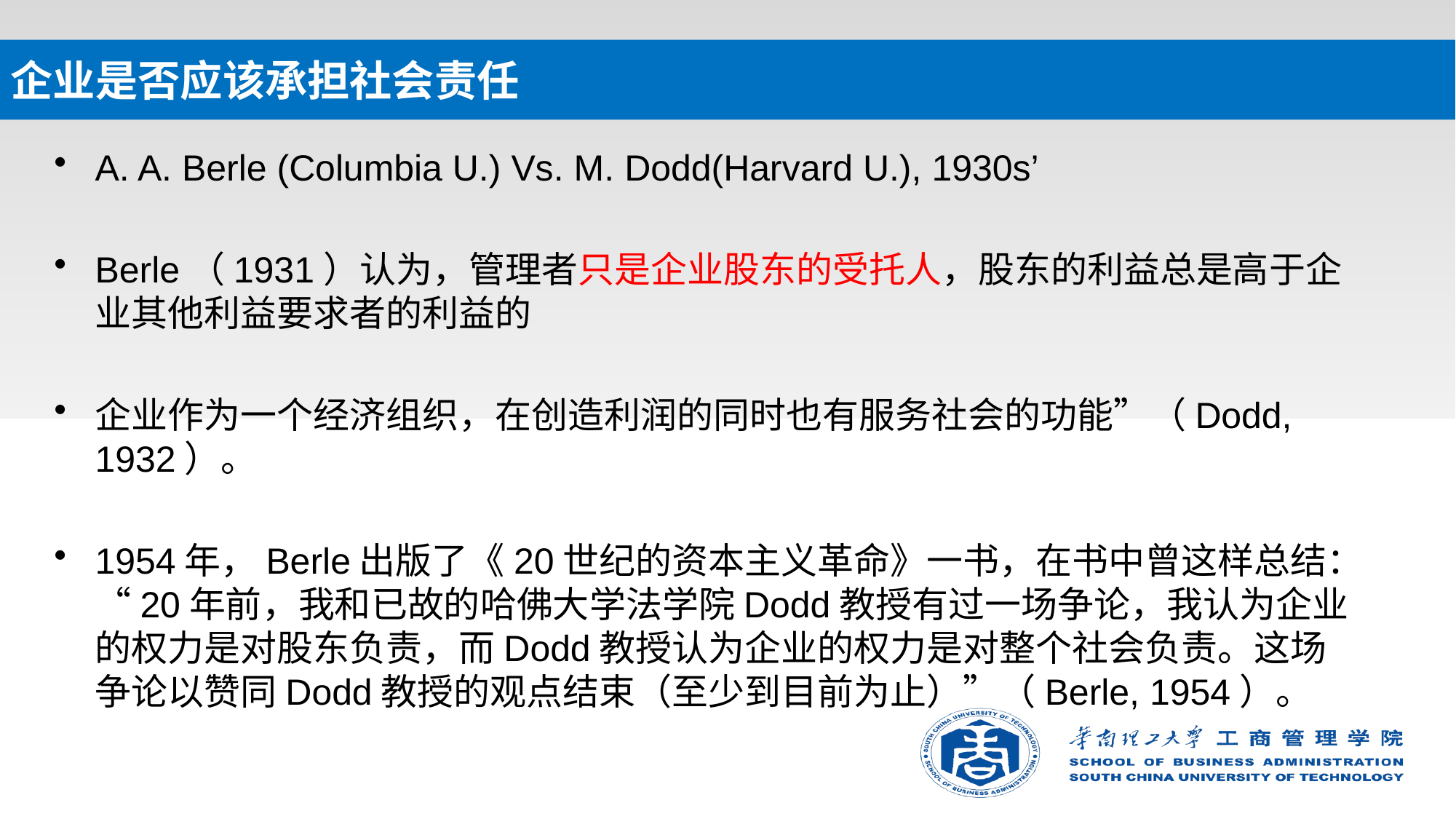

# 企业是否应该承担社会责任
A. A. Berle (Columbia U.) Vs. M. Dodd(Harvard U.), 1930s’

Berle（1931）认为，管理者只是企业股东的受托人，股东的利益总是高于企业其他利益要求者的利益的

企业作为一个经济组织，在创造利润的同时也有服务社会的功能”（Dodd, 1932）。

1954年，Berle出版了《20世纪的资本主义革命》一书，在书中曾这样总结：“20年前，我和已故的哈佛大学法学院Dodd教授有过一场争论，我认为企业的权力是对股东负责，而Dodd教授认为企业的权力是对整个社会负责。这场争论以赞同Dodd教授的观点结束（至少到目前为止）”（Berle, 1954）。